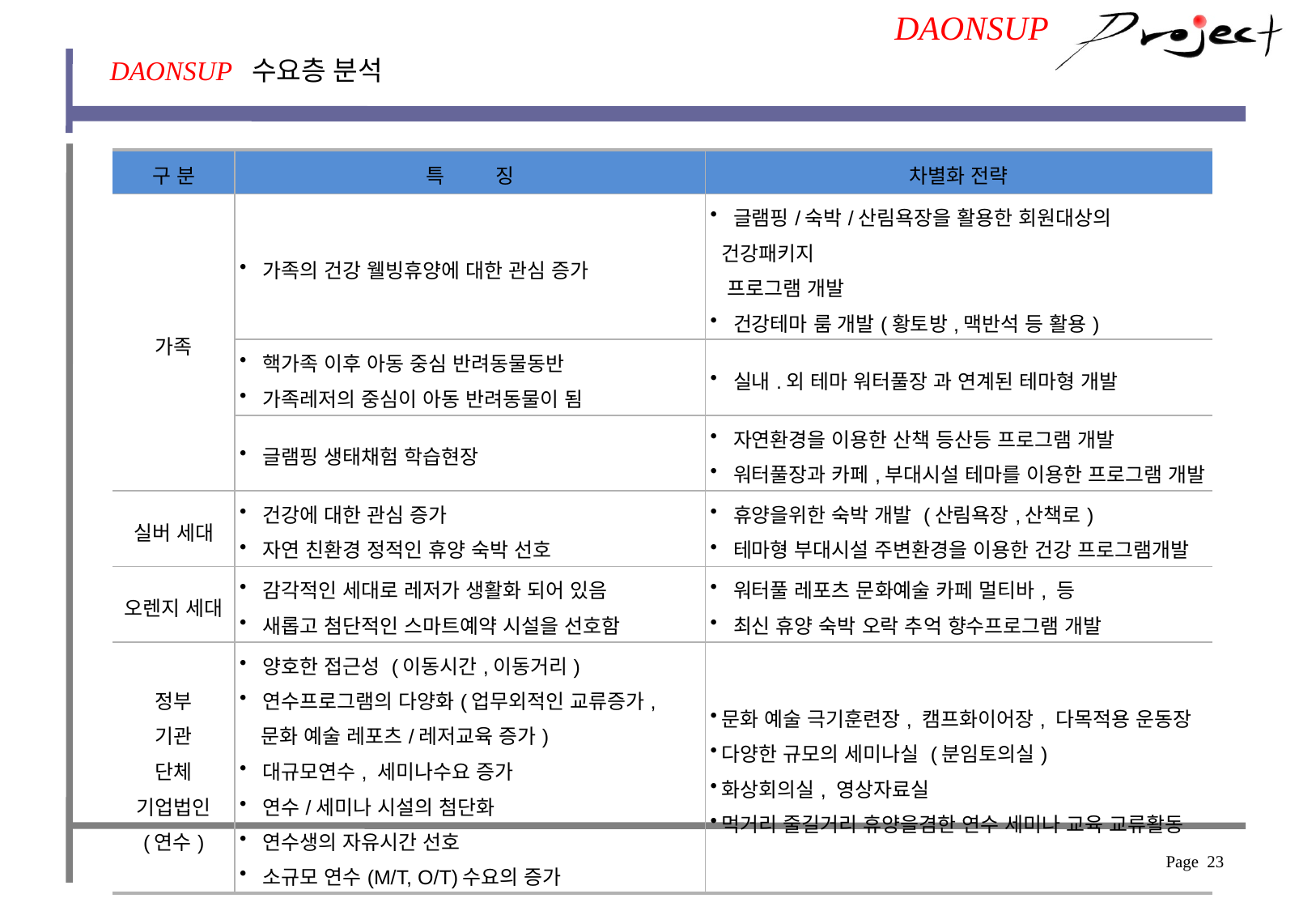

DAONSUP
DAONSUP  수요층 분석
| 구 분 | 특 징 | 차별화 전략 |
| --- | --- | --- |
| 가족 | 가족의 건강 웰빙휴양에 대한 관심 증가 | 글램핑/숙박/산림욕장을 활용한 회원대상의 건강패키지 프로그램 개발 건강테마 룸 개발(황토방,맥반석 등 활용) |
|  | 핵가족 이후 아동 중심 반려동물동반 가족레저의 중심이 아동 반려동물이 됨 | 실내.외 테마 워터풀장 과 연계된 테마형 개발 |
|  | 글램핑 생태채험 학습현장 | 자연환경을 이용한 산책 등산등 프로그램 개발 워터풀장과 카페,부대시설 테마를 이용한 프로그램 개발 |
| 실버 세대 | 건강에 대한 관심 증가 자연 친환경 정적인 휴양 숙박 선호 | 휴양을위한 숙박 개발 (산림욕장,산책로) 테마형 부대시설 주변환경을 이용한 건강 프로그램개발 |
| 오렌지 세대 | 감각적인 세대로 레저가 생활화 되어 있음 새롭고 첨단적인 스마트예약 시설을 선호함 | 워터풀 레포츠 문화예술 카페 멀티바, 등 최신 휴양 숙박 오락 추억 향수프로그램 개발 |
| 정부 기관 단체 기업법인 (연수) | 양호한 접근성 (이동시간,이동거리) 연수프로그램의 다양화(업무외적인 교류증가, 문화 예술 레포츠/레저교육 증가) 대규모연수, 세미나수요 증가 연수/세미나 시설의 첨단화 연수생의 자유시간 선호 소규모 연수(M/T, O/T)수요의 증가 | 문화 예술 극기훈련장, 캠프화이어장, 다목적용 운동장 다양한 규모의 세미나실 (분임토의실) 화상회의실, 영상자료실 먹거리 줄길거리 휴양을겸한 연수 세미나 교육 교류활동 |